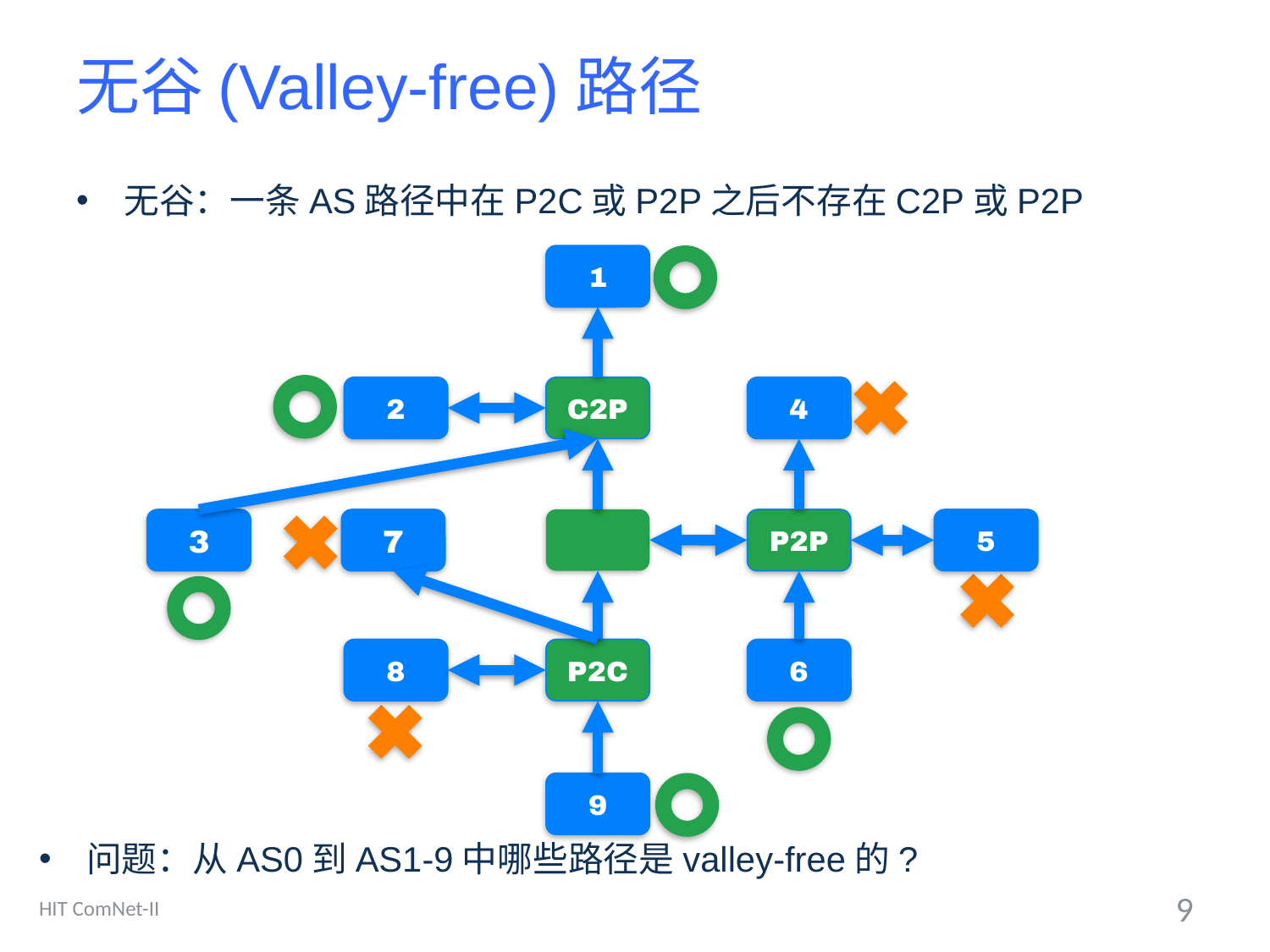

# 无谷(Valley-free)路径
无谷：一条AS路径中在P2C或P2P之后不存在C2P或P2P
1
2
C2P
4

3
7
P2P
5
8
P2C
6
9

问题：从AS0到AS1-9中哪些路径是valley-free的?
HIT ComNet-II
9